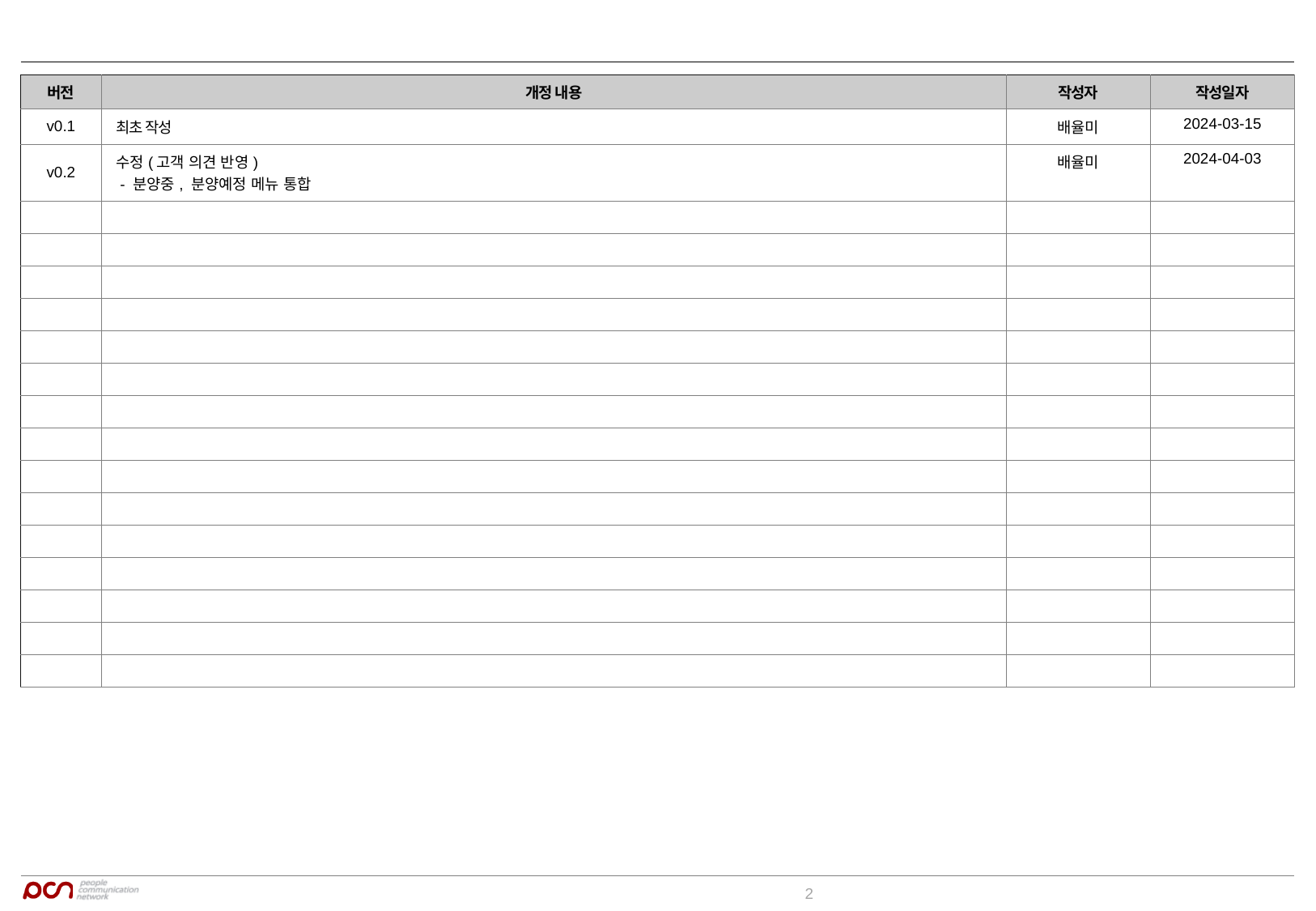

| 버전 | 개정 내용 | 작성자 | 작성일자 |
| --- | --- | --- | --- |
| v0.1 | 최초 작성 | 배율미 | 2024-03-15 |
| v0.2 | 수정(고객 의견 반영) - 분양중, 분양예정 메뉴 통합 | 배율미 | 2024-04-03 |
|  |  |  |  |
|  |  |  |  |
|  |  |  |  |
|  |  |  |  |
|  |  |  |  |
|  |  |  |  |
|  |  |  |  |
|  |  |  |  |
|  |  |  |  |
|  |  |  |  |
|  |  |  |  |
|  |  |  |  |
|  |  |  |  |
|  |  |  |  |
|  |  |  |  |